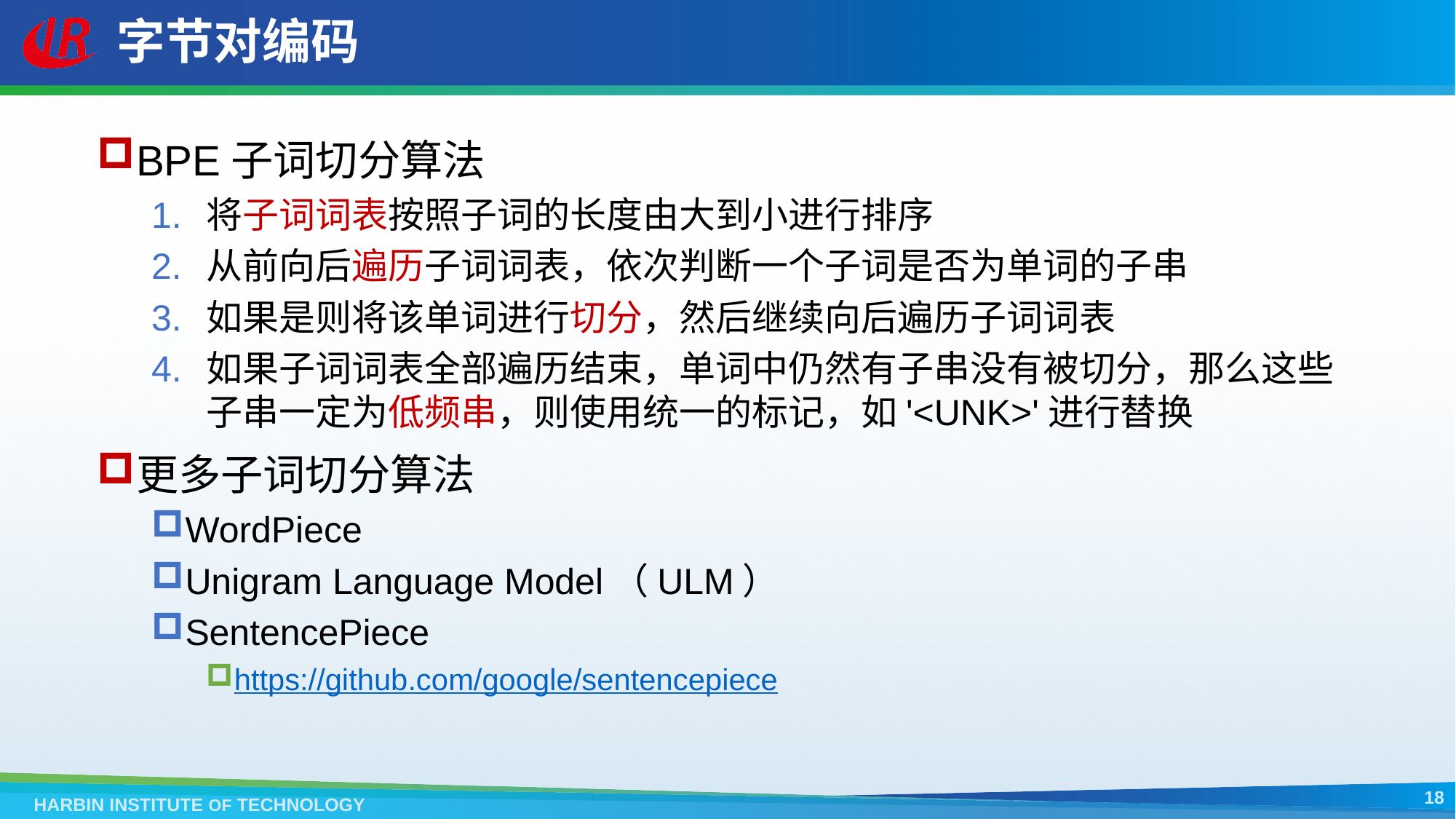

# 字节对编码
BPE子词切分算法
将子词词表按照子词的长度由大到小进行排序
从前向后遍历子词词表，依次判断一个子词是否为单词的子串
如果是则将该单词进行切分，然后继续向后遍历子词词表
如果子词词表全部遍历结束，单词中仍然有子串没有被切分，那么这些子串一定为低频串，则使用统一的标记，如'<UNK>'进行替换
更多子词切分算法
WordPiece
Unigram Language Model（ULM）
SentencePiece
https://github.com/google/sentencepiece
18
HARBIN INSTITUTE OF TECHNOLOGY